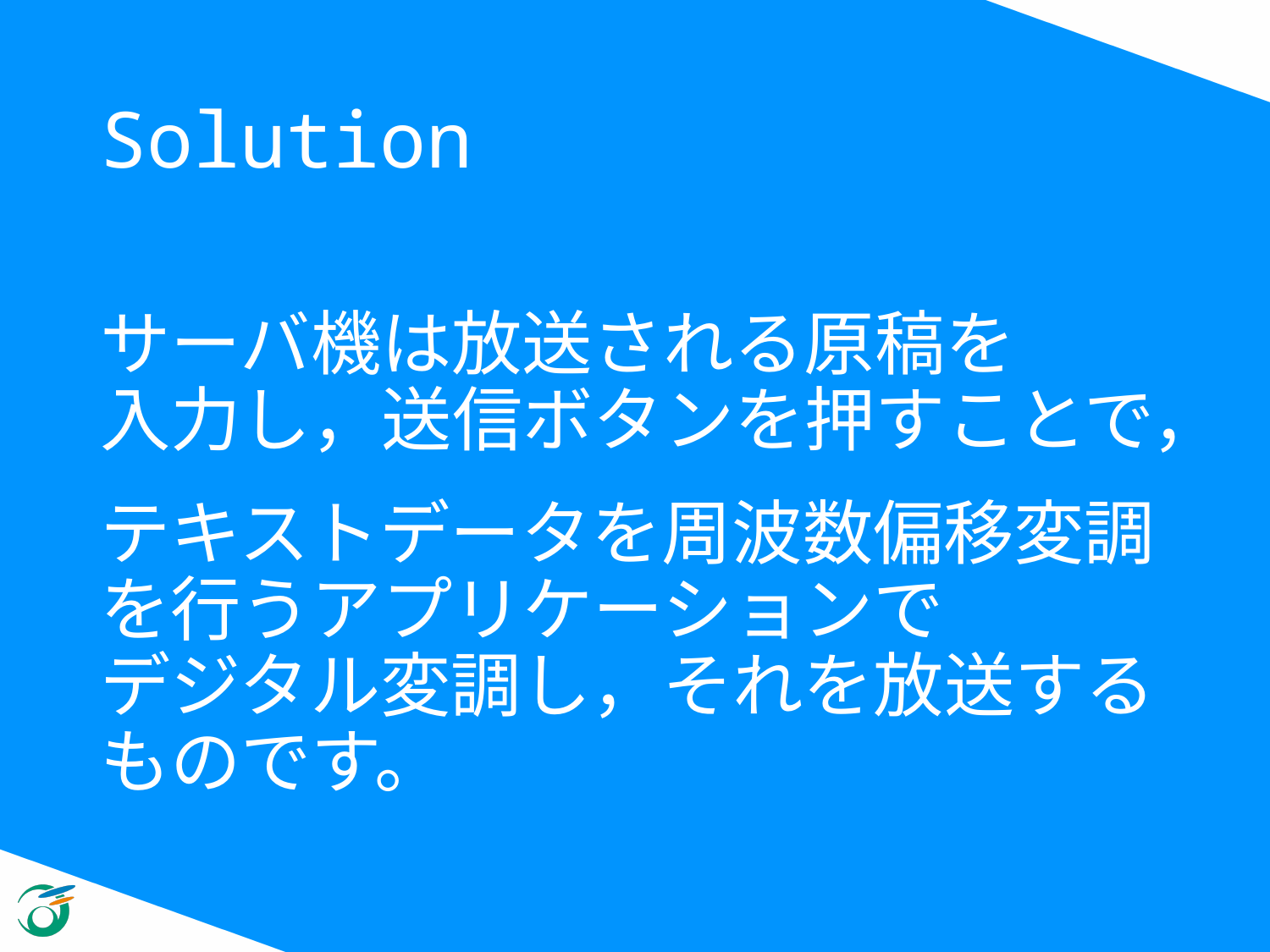

# Solution
サーバ機は放送される原稿を
入力し，送信ボタンを押すことで，
テキストデータを周波数偏移変調を行うアプリケーションで
デジタル変調し，それを放送するものです。